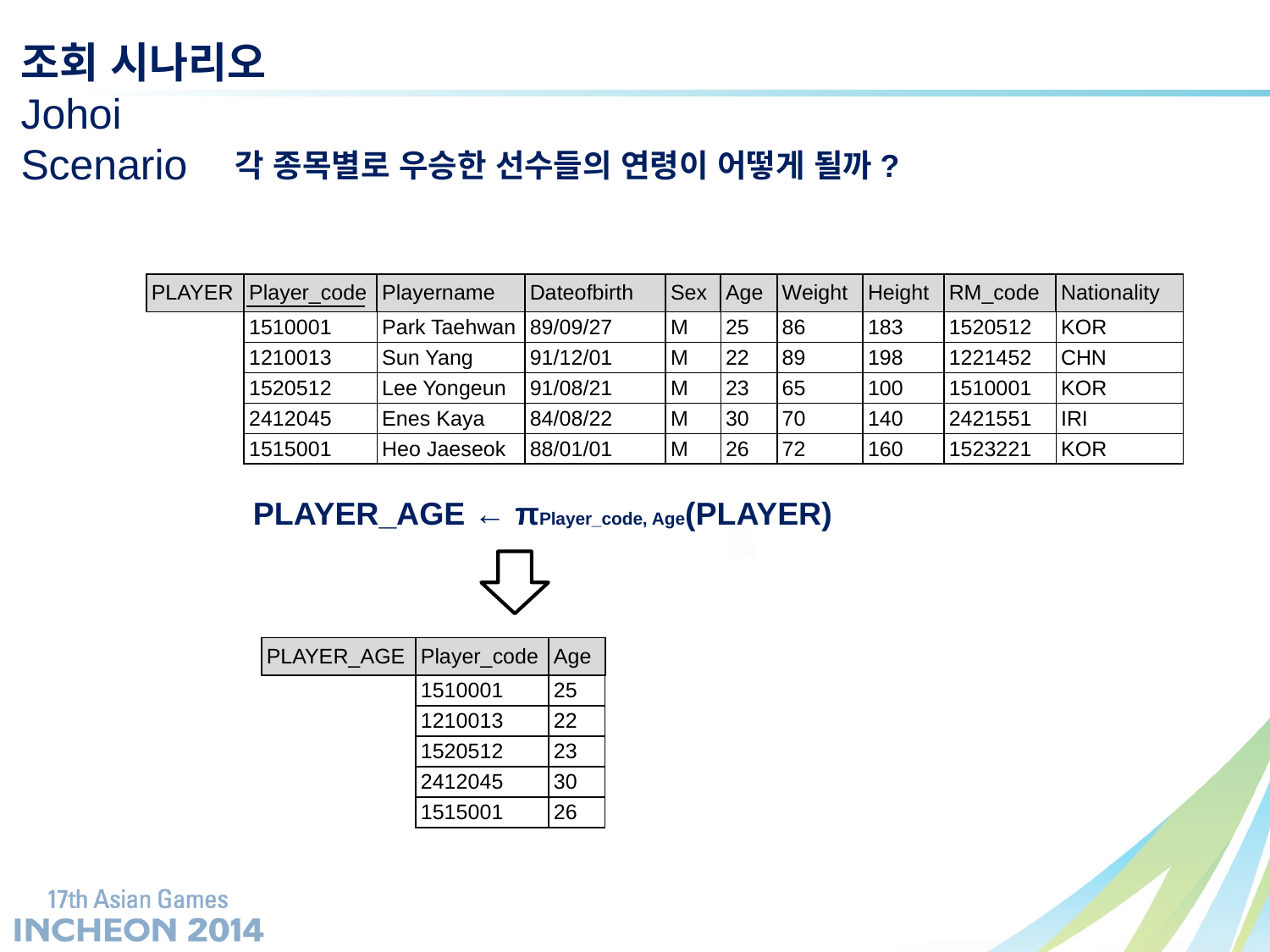

조회 시나리오
Johoi
Scenario
각 종목별로 우승한 선수들의 연령이 어떻게 될까?
| PLAYER | Player\_code | Playername | Dateofbirth | Sex | Age | Weight | Height | RM\_code | Nationality |
| --- | --- | --- | --- | --- | --- | --- | --- | --- | --- |
|  | 1510001 | Park Taehwan | 89/09/27 | M | 25 | 86 | 183 | 1520512 | KOR |
|  | 1210013 | Sun Yang | 91/12/01 | M | 22 | 89 | 198 | 1221452 | CHN |
|  | 1520512 | Lee Yongeun | 91/08/21 | M | 23 | 65 | 100 | 1510001 | KOR |
|  | 2412045 | Enes Kaya | 84/08/22 | M | 30 | 70 | 140 | 2421551 | IRI |
|  | 1515001 | Heo Jaeseok | 88/01/01 | M | 26 | 72 | 160 | 1523221 | KOR |
PLAYER_AGE ← πPlayer_code, Age(PLAYER)

| PLAYER\_AGE | Player\_code | Age |
| --- | --- | --- |
|  | 1510001 | 25 |
|  | 1210013 | 22 |
|  | 1520512 | 23 |
|  | 2412045 | 30 |
|  | 1515001 | 26 |